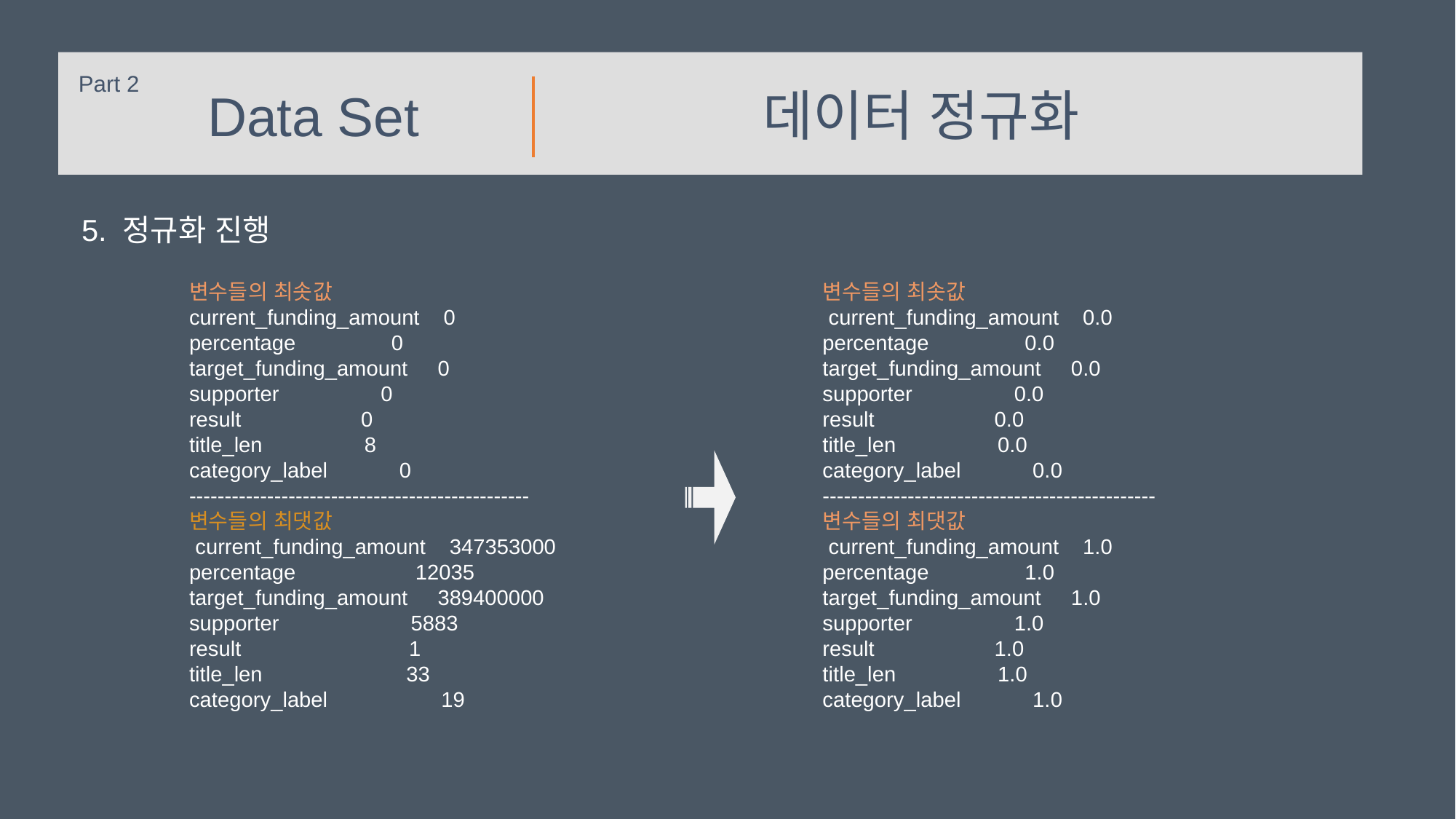

Part 2
데이터 정규화
Data Set
5. 정규화 진행
변수들의 최솟값
current_funding_amount    0
percentage                0
target_funding_amount     0
supporter                 0
result                    0
title_len                 8
category_label            0
------------------------------------------------
변수들의 최댓값
 current_funding_amount    347353000
percentage                    12035
target_funding_amount     389400000
supporter                      5883
result                            1
title_len                        33
category_label                   19
변수들의 최솟값
 current_funding_amount    0.0
percentage                0.0
target_funding_amount     0.0
supporter                 0.0
result                    0.0
title_len                 0.0
category_label            0.0
-----------------------------------------------
변수들의 최댓값
 current_funding_amount    1.0
percentage                1.0
target_funding_amount     1.0
supporter                 1.0
result                    1.0
title_len                 1.0
category_label            1.0